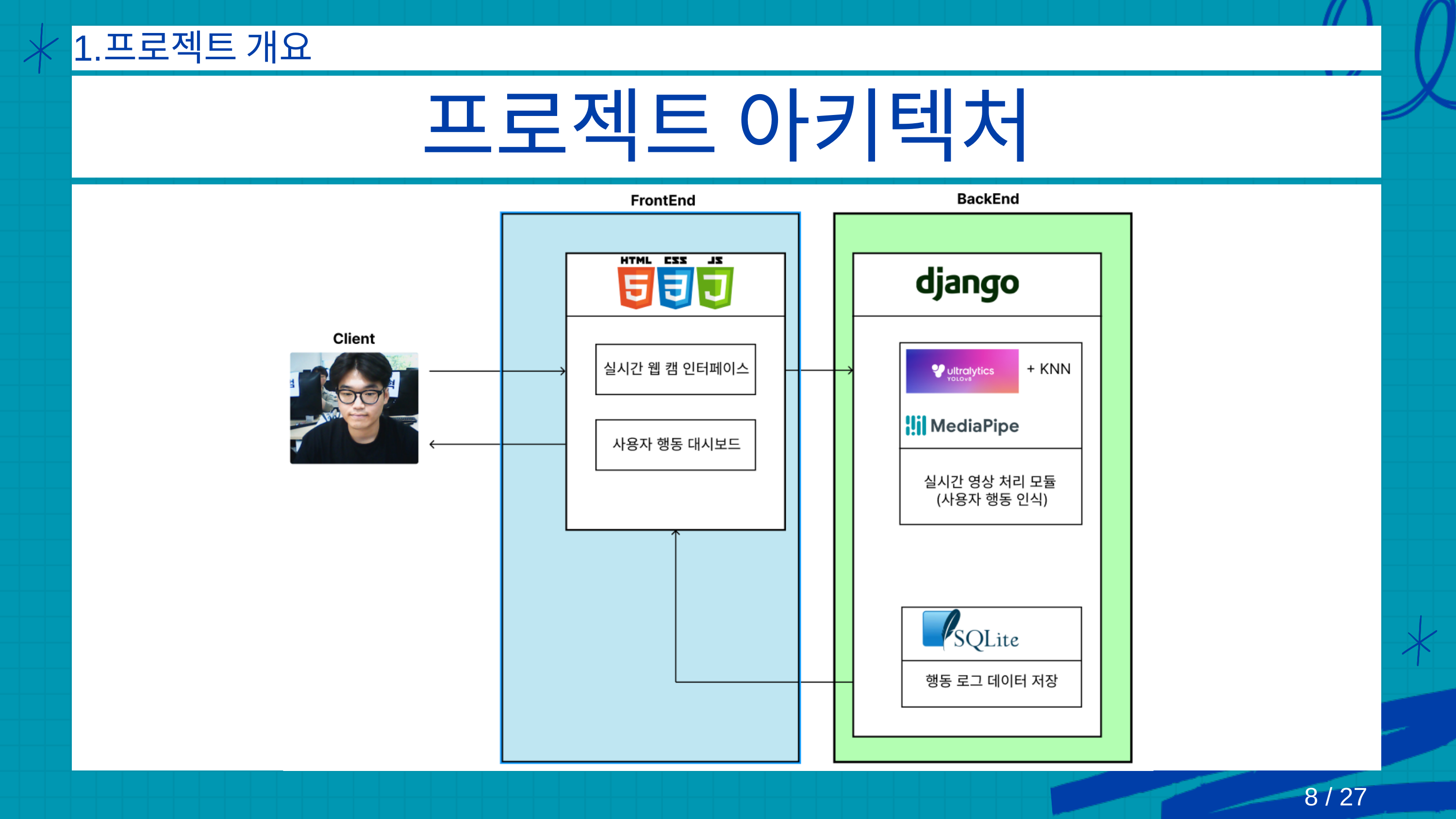

프로젝트 개요

프로젝트 아키텍처

8 / 27